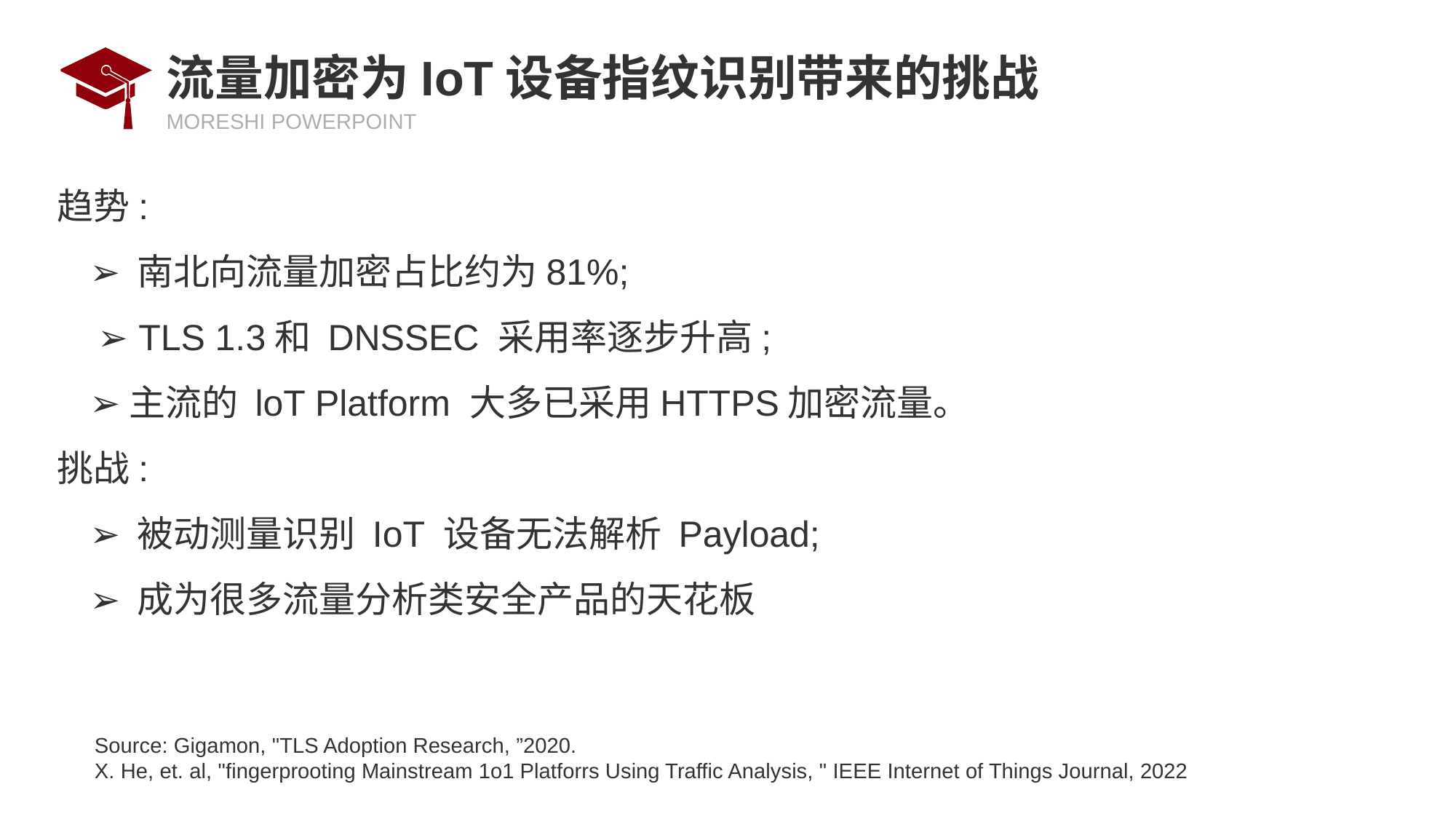

# 流量加密为IoT设备指纹识别带来的挑战
趋势:
    ➢ 南北向流量加密占比约为81%;
    ➢ TLS 1.3和 DNSSEC 采用率逐步升高;
    ➢主流的 loT Platform 大多已采用HTTPS加密流量。
挑战:
    ➢ 被动测量识别 IoT 设备无法解析 Payload;
    ➢ 成为很多流量分析类安全产品的天花板
Source: Gigamon, "TLS Adoption Research, ”2020.
X. He, et. al, "fingerprooting Mainstream 1o1 Platforrs Using Traffic Analysis, " IEEE Internet of Things Journal, 2022